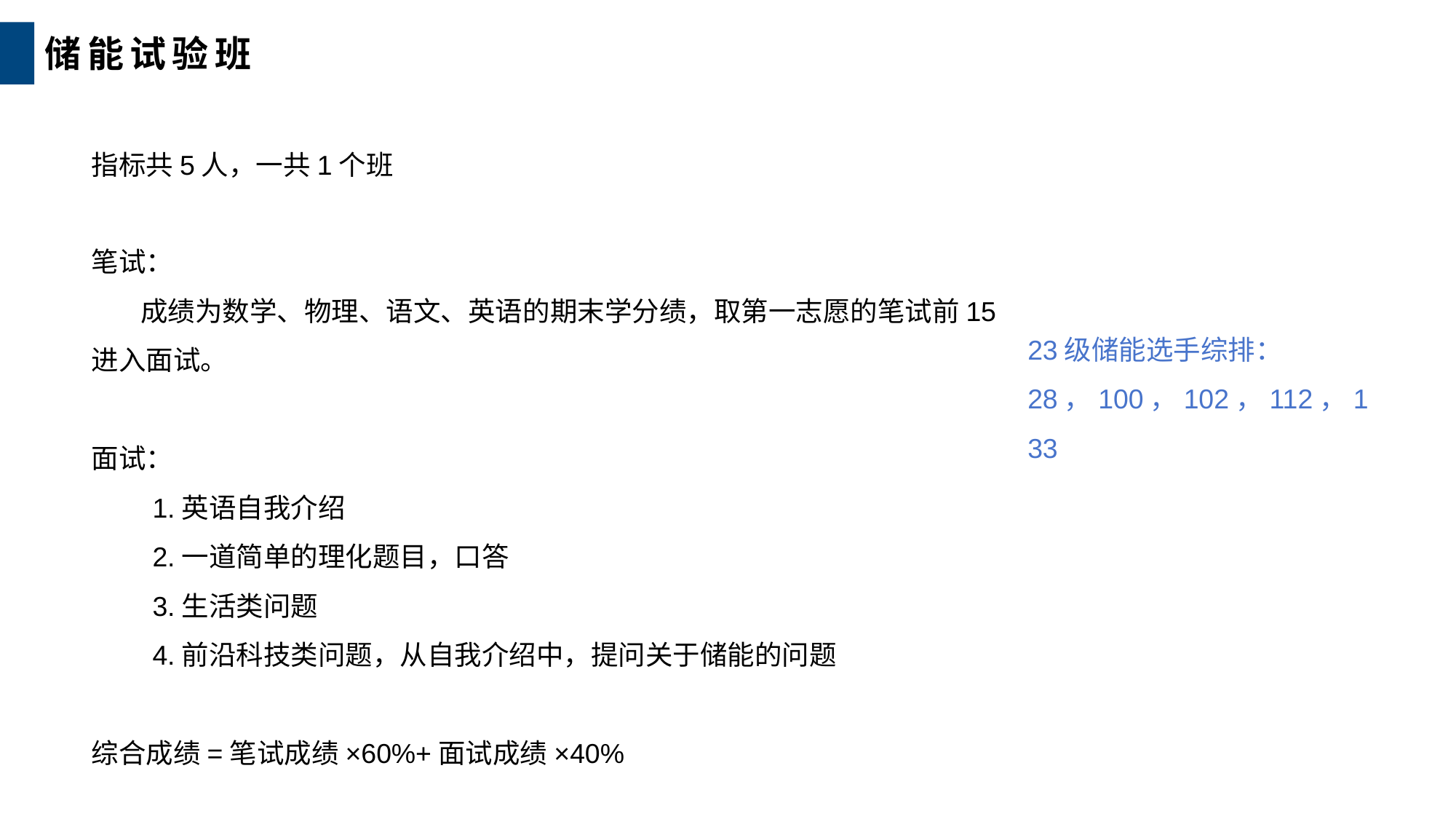

储能试验班
指标共5人，一共1个班
笔试：
        成绩为数学、物理、语文、英语的期末学分绩，取第一志愿的笔试前15进入面试。

面试：
        1.英语自我介绍
        2.一道简单的理化题目，口答
        3.生活类问题
        4.前沿科技类问题，从自我介绍中，提问关于储能的问题

综合成绩=笔试成绩×60%+面试成绩×40%
23级储能选手综排：
28，100，102，112，133